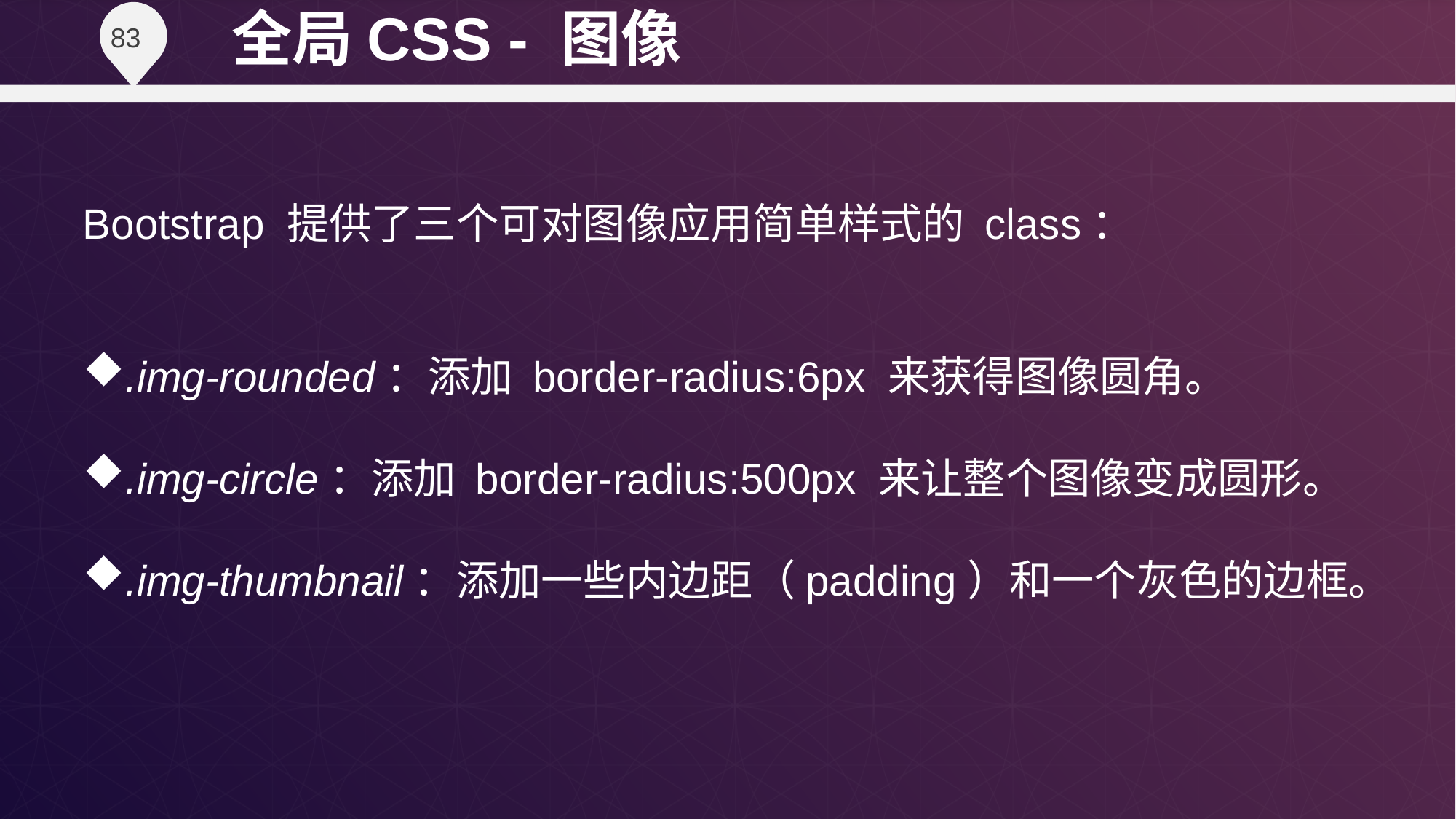

全局CSS - 图像
Bootstrap 提供了三个可对图像应用简单样式的 class：

.img-rounded：添加 border-radius:6px 来获得图像圆角。
.img-circle：添加 border-radius:500px 来让整个图像变成圆形。
.img-thumbnail：添加一些内边距（padding）和一个灰色的边框。